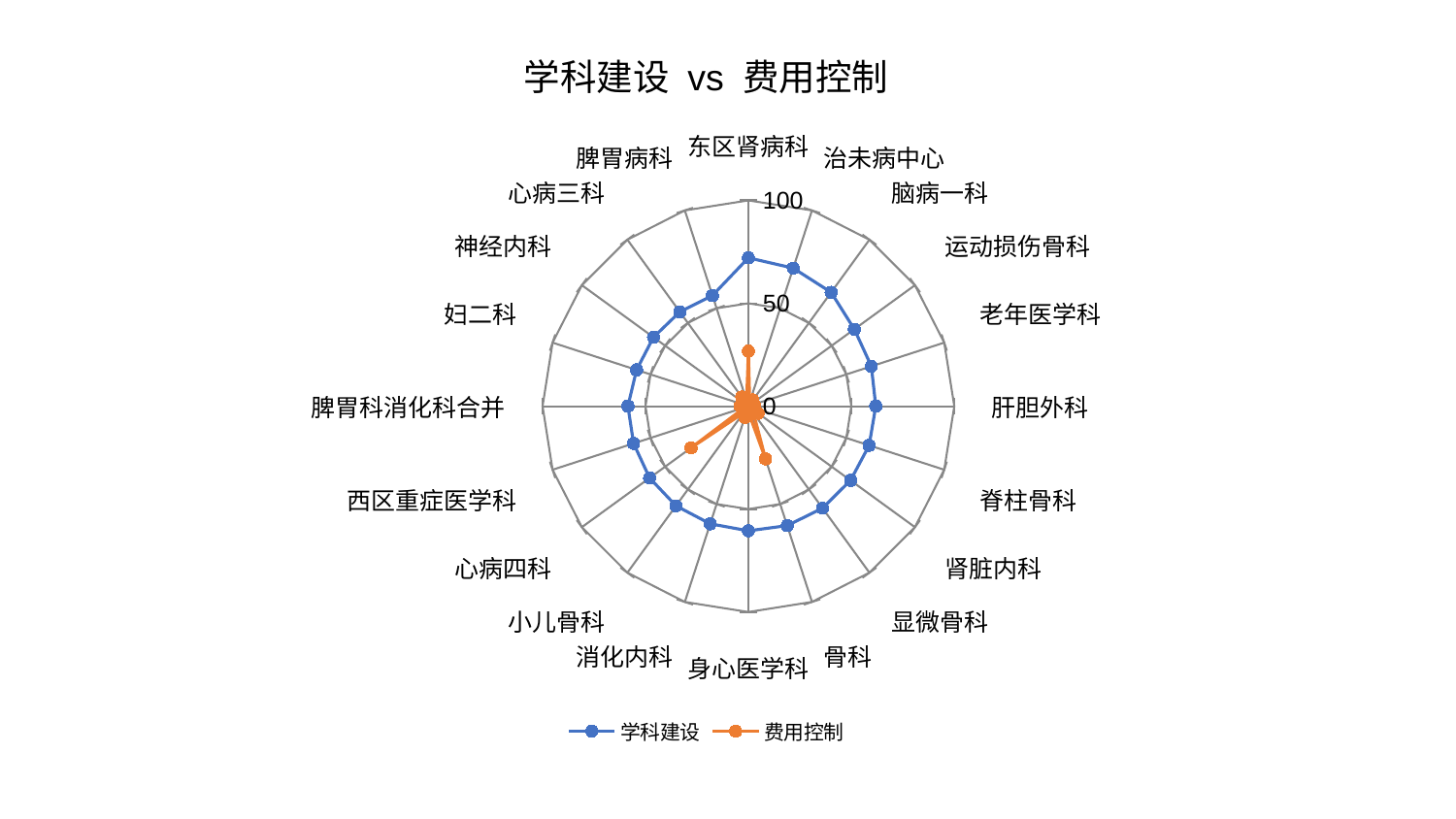

### Chart: 学科建设 vs 费用控制

| Category | 学科建设 | 费用控制 |
|---|---|---|
| 东区肾病科 | 72.08419753078095 | 26.764172832510837 |
| 治未病中心 | 70.53043094904571 | 2.0416421308996022 |
| 脑病一科 | 68.38467501444802 | 3.7244684912381527 |
| 运动损伤骨科 | 63.615707502516514 | 1.6919517656016838 |
| 老年医学科 | 62.791166259655455 | 2.8705318073570063 |
| 肝胆外科 | 61.87321184472327 | 3.1603366890792257 |
| 脊柱骨科 | 61.66221422431247 | 2.6233808100638436 |
| 肾脏内科 | 61.33360476703527 | 5.853914191194315 |
| 显微骨科 | 61.26948533176264 | 4.230291742960915 |
| 骨科 | 61.022710493016895 | 26.937308588173707 |
| 身心医学科 | 60.56725477294306 | 2.8869635397556417 |
| 消化内科 | 60.08914713191573 | 5.671248000691931 |
| 小儿骨科 | 59.85276749207951 | 4.112854122069585 |
| 心病四科 | 59.33274397985492 | 34.427144403428244 |
| 西区重症医学科 | 58.63593955212935 | 1.808878937786013 |
| 脾胃科消化科合并 | 58.52312043718726 | 3.997126551258505 |
| 妇二科 | 57.131377933463426 | 3.143230319983397 |
| 神经内科 | 56.988377398838196 | 3.6718530256916893 |
| 心病三科 | 56.651853583063605 | 5.43778037573704 |
| 脾胃病科 | 56.53057405099541 | 2.7074467288156407 |
16